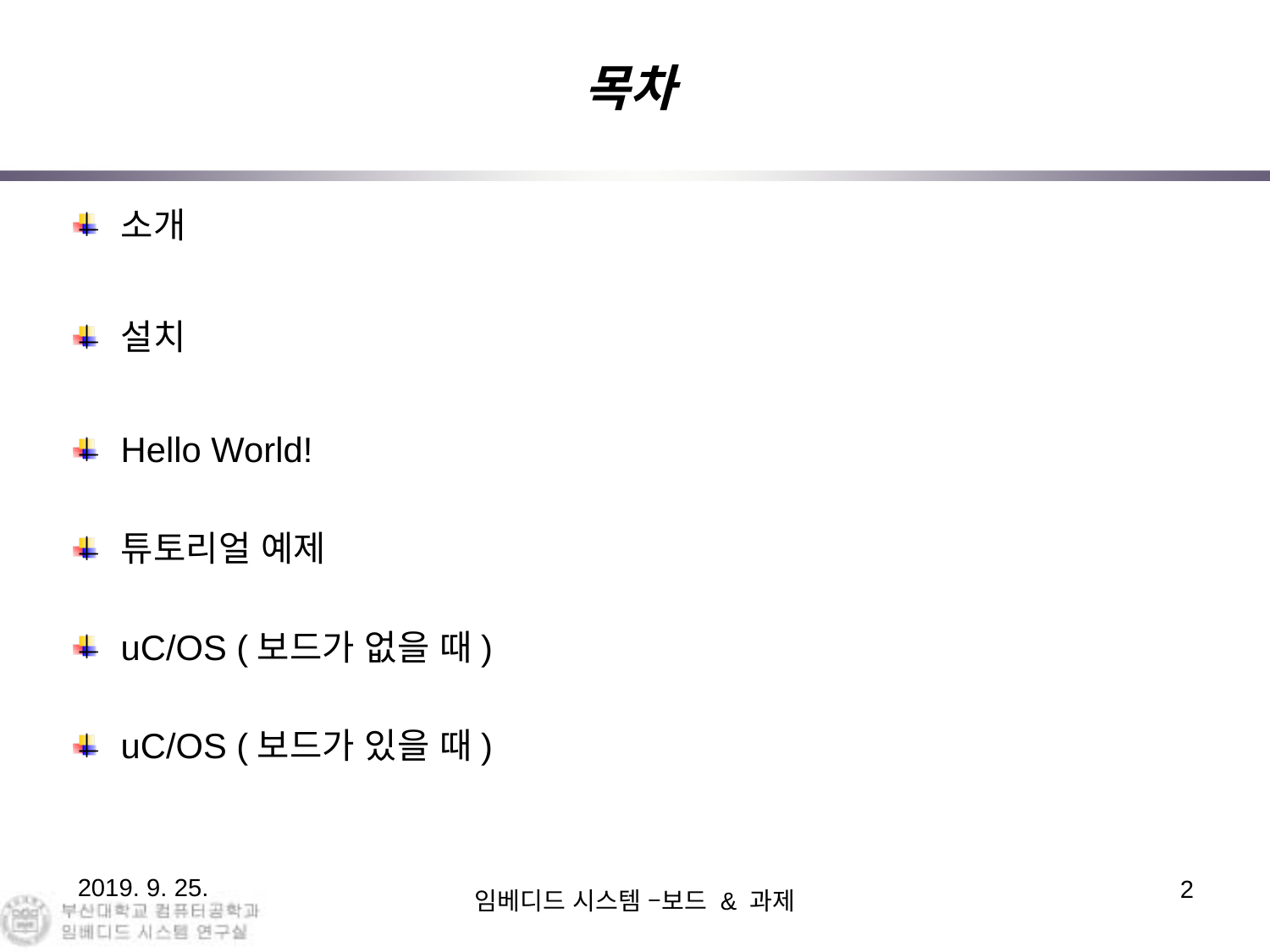

# 목차
소개

설치

Hello World!

튜토리얼 예제

uC/OS (보드가 없을 때)

uC/OS (보드가 있을 때)
2019. 9. 25.
임베디드 시스템 –보드 & 과제
2